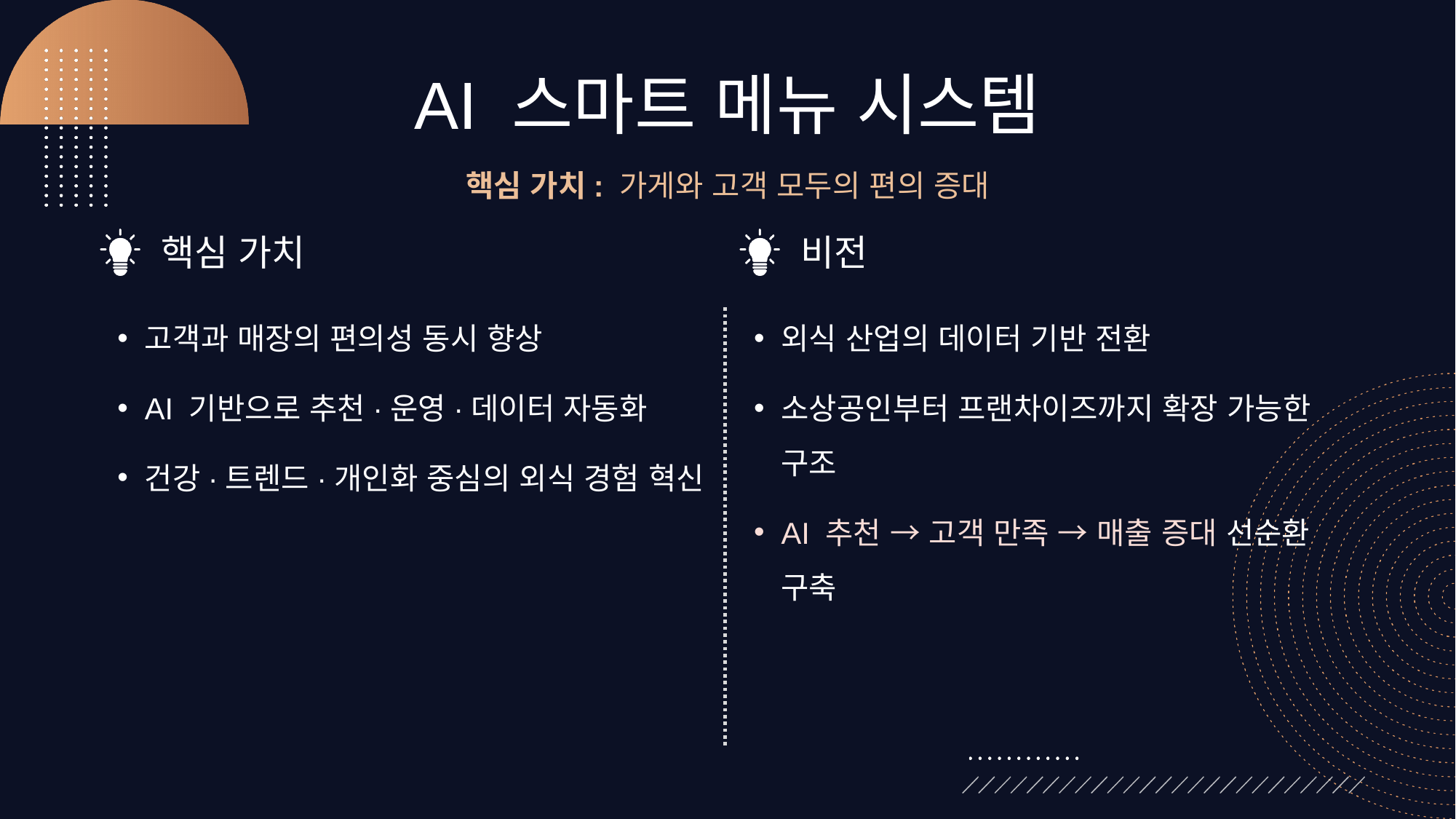

# AI 스마트 메뉴 시스템
핵심 가치: 가게와 고객 모두의 편의 증대
핵심 가치
비전
고객과 매장의 편의성 동시 향상
AI 기반으로 추천·운영·데이터 자동화
건강·트렌드·개인화 중심의 외식 경험 혁신
외식 산업의 데이터 기반 전환
소상공인부터 프랜차이즈까지 확장 가능한 구조
AI 추천 → 고객 만족 → 매출 증대 선순환 구축